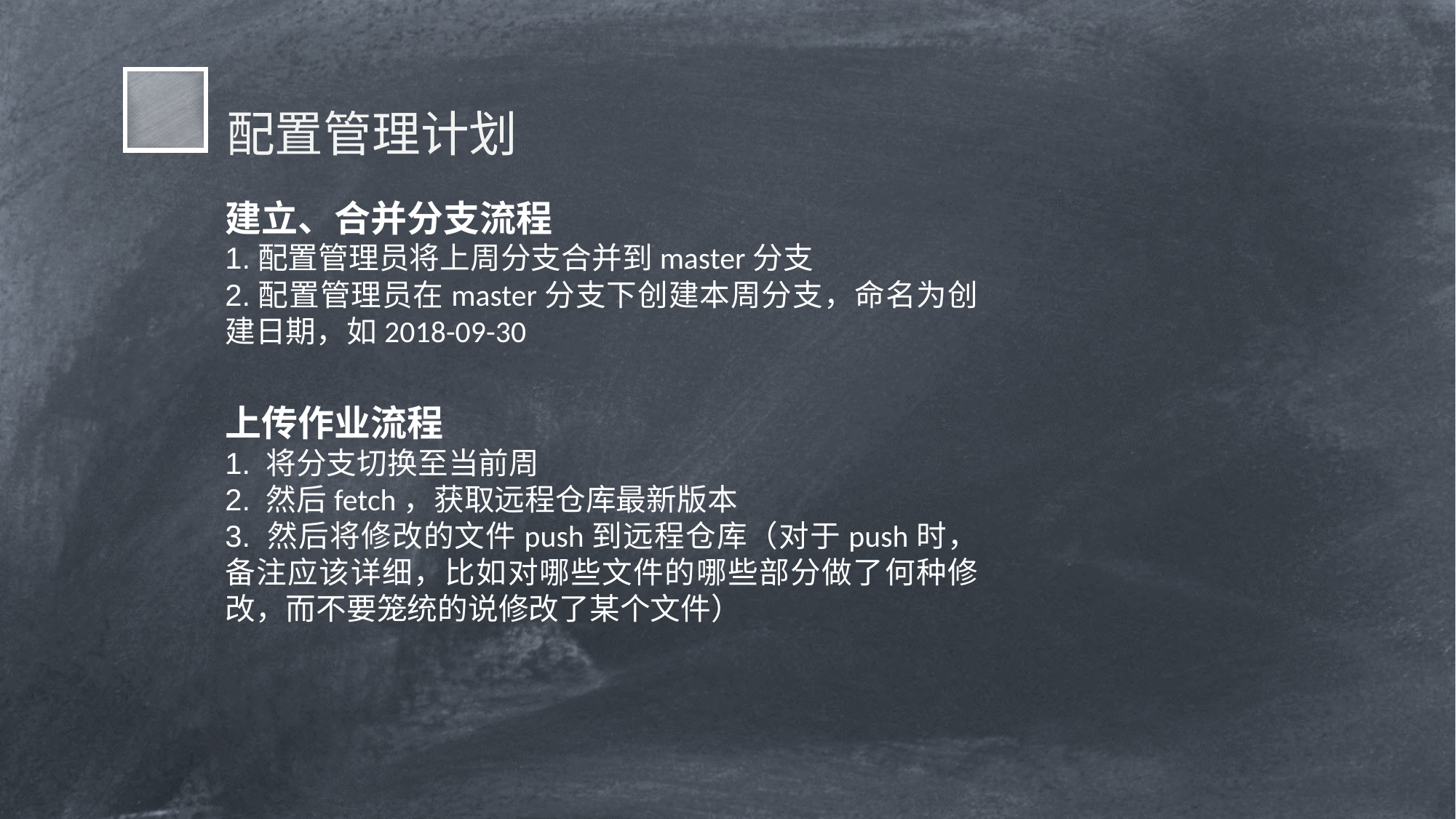

配置管理计划

建立、合并分支流程
1.配置管理员将上周分支合并到master分支
2.配置管理员在master分支下创建本周分支，命名为创建日期，如2018-09-30
上传作业流程
1. 将分支切换至当前周
2. 然后fetch，获取远程仓库最新版本
3. 然后将修改的文件push到远程仓库（对于push时，备注应该详细，比如对哪些文件的哪些部分做了何种修改，而不要笼统的说修改了某个文件）